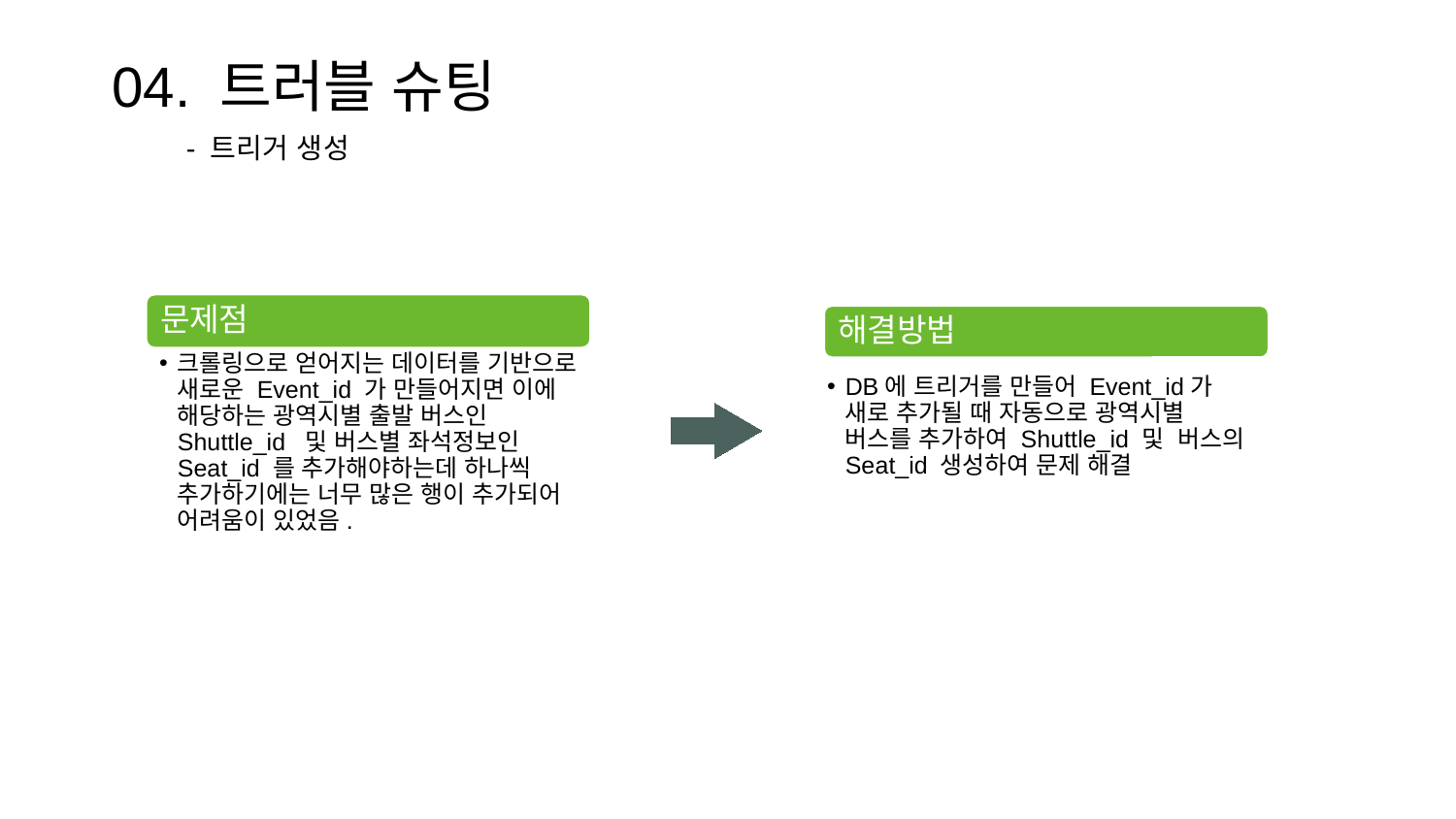

# 04. 트러블 슈팅
- 트리거 생성
해결방법
DB에 트리거를 만들어 Event_id가 새로 추가될 때 자동으로 광역시별 버스를 추가하여 Shuttle_id 및  버스의 Seat_id 생성하여 문제 해결
문제점
크롤링으로 얻어지는 데이터를 기반으로 새로운 Event_id 가 만들어지면 이에 해당하는 광역시별 출발 버스인 Shuttle_id  및 버스별 좌석정보인 Seat_id 를 추가해야하는데 하나씩 추가하기에는 너무 많은 행이 추가되어 어려움이 있었음.